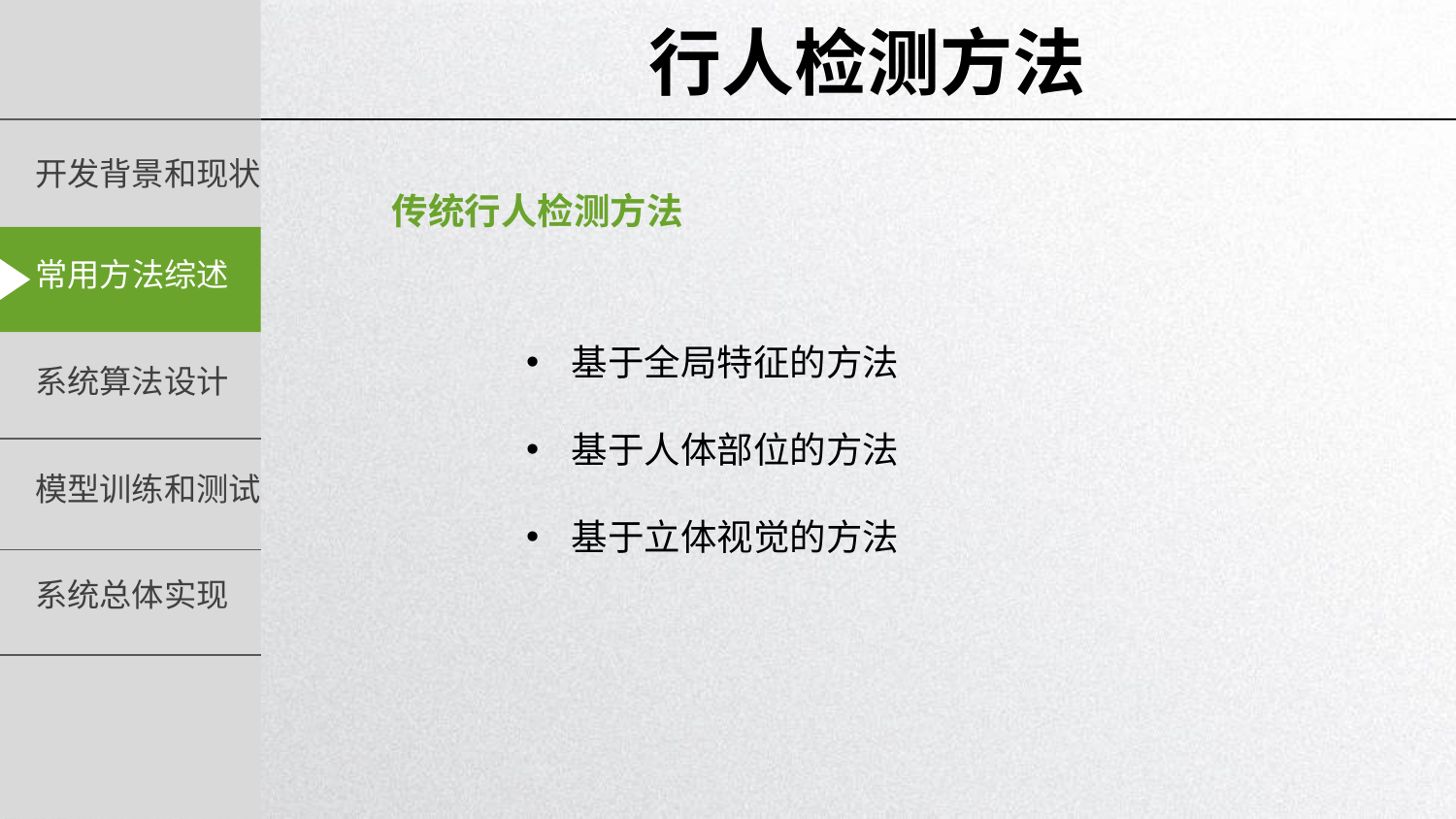

行人检测方法
传统行人检测方法
基于全局特征的方法

基于人体部位的方法

基于立体视觉的方法
延时符